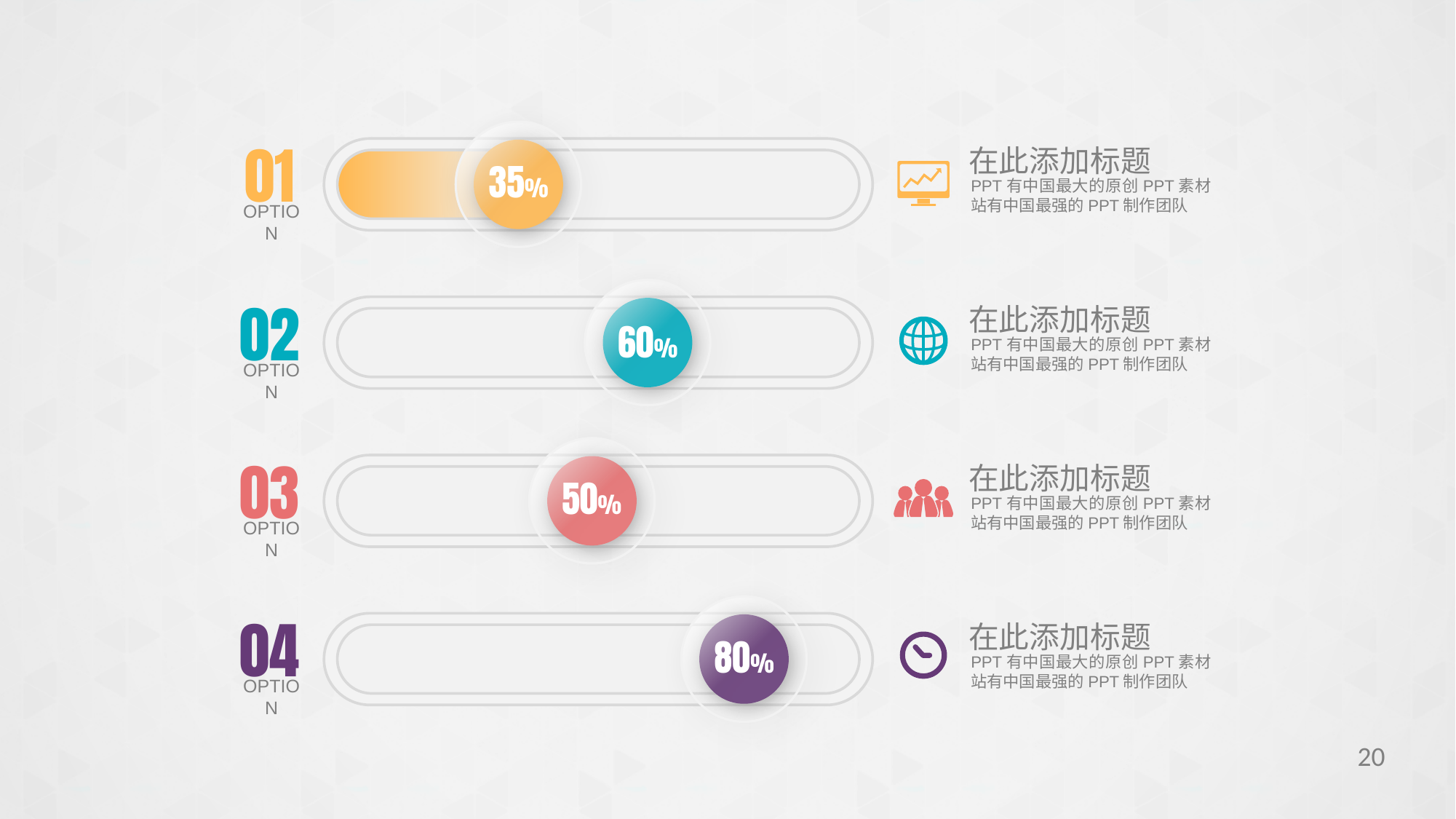

01
OPTION
在此添加标题
PPT有中国最大的原创PPT素材站有中国最强的PPT制作团队

35%

02
OPTION
在此添加标题
PPT有中国最大的原创PPT素材站有中国最强的PPT制作团队

60%

03
OPTION
在此添加标题
PPT有中国最大的原创PPT素材站有中国最强的PPT制作团队

50%

04
OPTION
在此添加标题
PPT有中国最大的原创PPT素材站有中国最强的PPT制作团队

80%

20